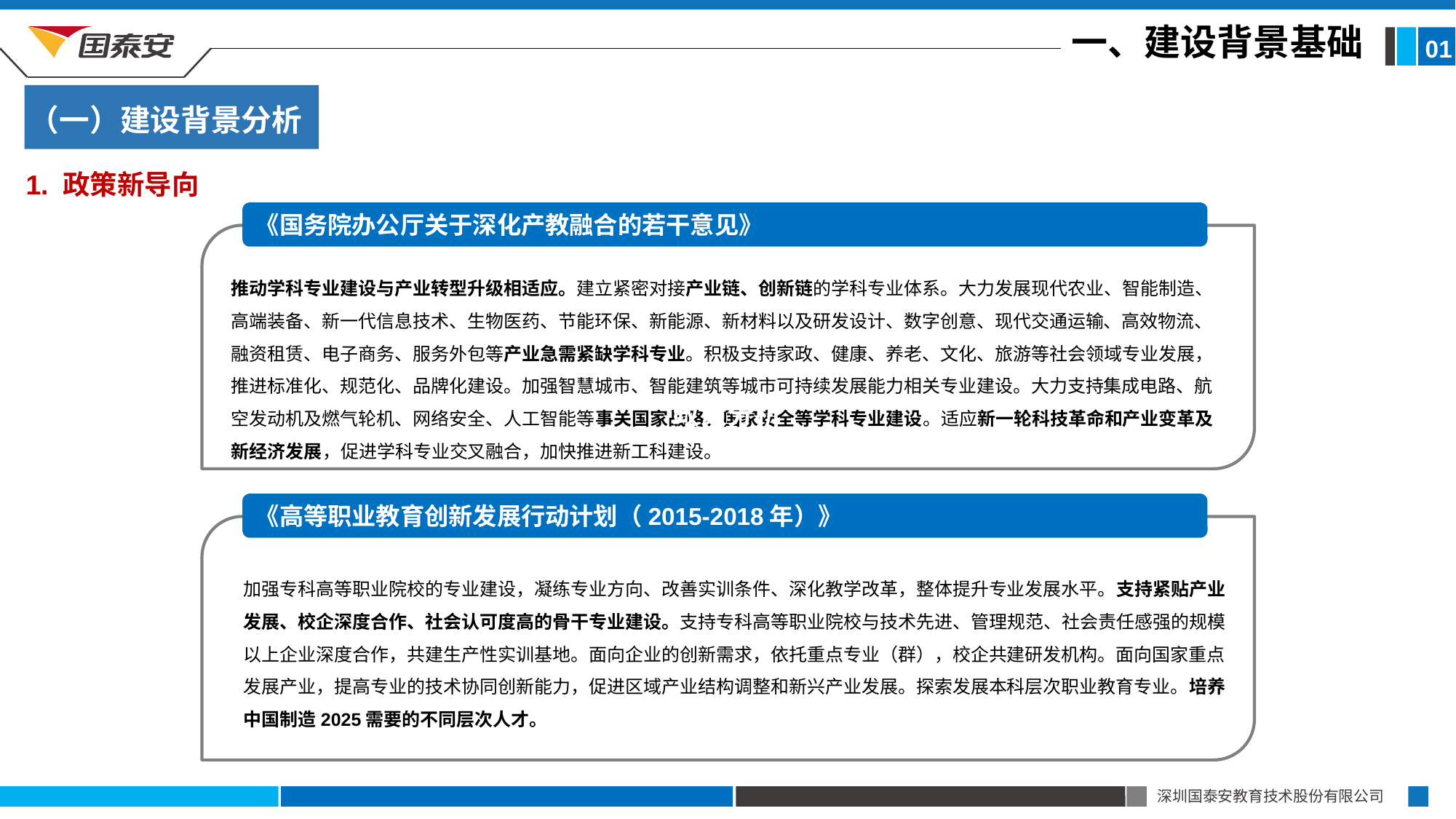

一、建设背景基础
01
（一）建设背景分析

1. 政策新导向
《国务院办公厅关于深化产教融合的若干意见》

推动学科专业建设与产业转型升级相适应。建立紧密对接产业链、创新链的学科专业体系。大力发展现代农业、智能制造、高端装备、新一代信息技术、生物医药、节能环保、新能源、新材料以及研发设计、数字创意、现代交通运输、高效物流、融资租赁、电子商务、服务外包等产业急需紧缺学科专业。积极支持家政、健康、养老、文化、旅游等社会领域专业发展，推进标准化、规范化、品牌化建设。加强智慧城市、智能建筑等城市可持续发展能力相关专业建设。大力支持集成电路、航空发动机及燃气轮机、网络安全、人工智能等事关国家战略、国家安全等学科专业建设。适应新一轮科技革命和产业变革及新经济发展，促进学科专业交叉融合，加快推进新工科建设。
政策分析
《高等职业教育创新发展行动计划（2015-2018年）》

加强专科高等职业院校的专业建设，凝练专业方向、改善实训条件、深化教学改革，整体提升专业发展水平。支持紧贴产业发展、校企深度合作、社会认可度高的骨干专业建设。支持专科高等职业院校与技术先进、管理规范、社会责任感强的规模以上企业深度合作，共建生产性实训基地。面向企业的创新需求，依托重点专业（群），校企共建研发机构。面向国家重点发展产业，提高专业的技术协同创新能力，促进区域产业结构调整和新兴产业发展。探索发展本科层次职业教育专业。培养中国制造2025需要的不同层次人才。